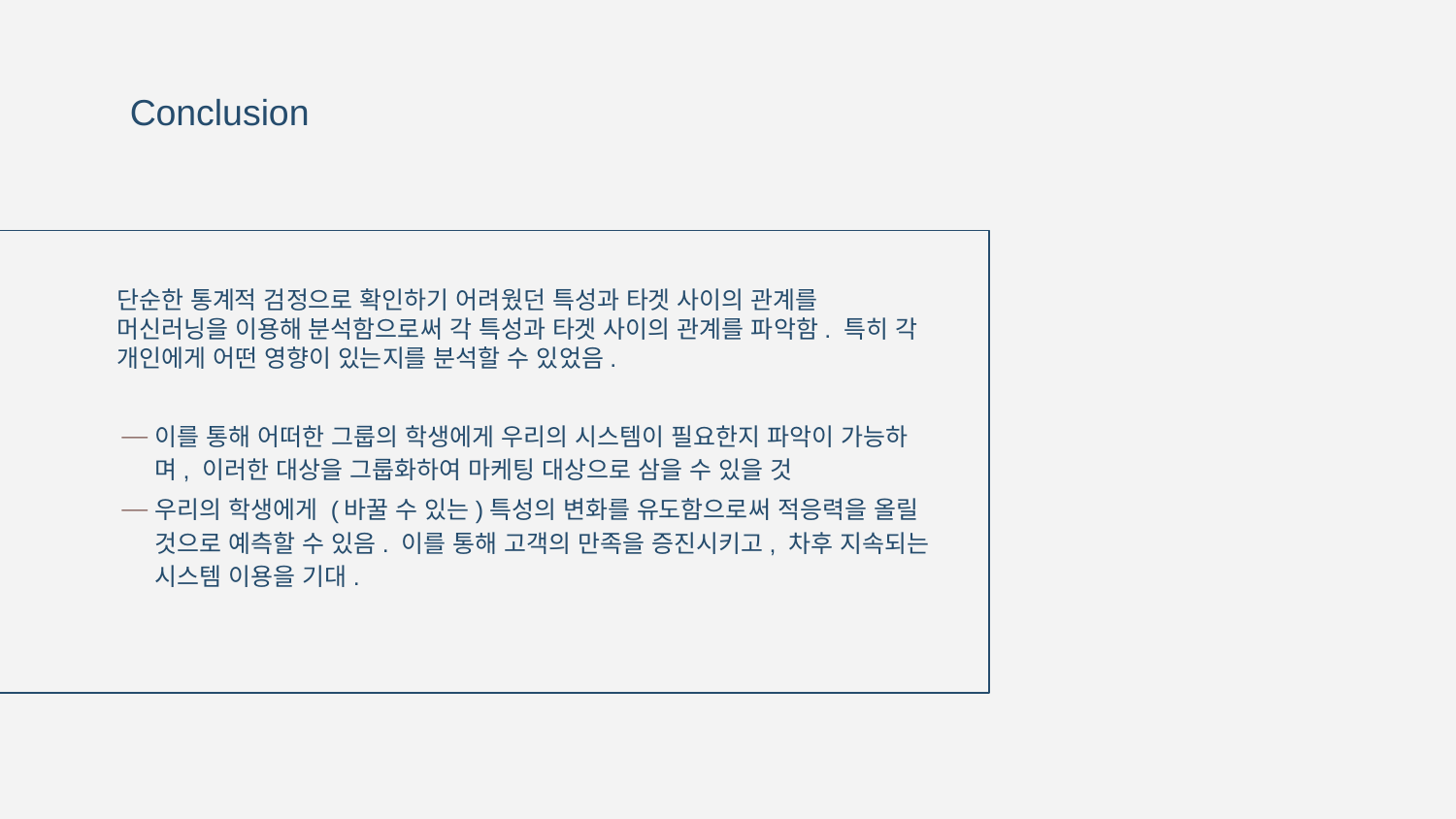

# Conclusion

단순한 통계적 검정으로 확인하기 어려웠던 특성과 타겟 사이의 관계를 머신러닝을 이용해 분석함으로써 각 특성과 타겟 사이의 관계를 파악함. 특히 각 개인에게 어떤 영향이 있는지를 분석할 수 있었음.

이를 통해 어떠한 그룹의 학생에게 우리의 시스템이 필요한지 파악이 가능하며, 이러한 대상을 그룹화하여 마케팅 대상으로 삼을 수 있을 것
우리의 학생에게 (바꿀 수 있는)특성의 변화를 유도함으로써 적응력을 올릴 것으로 예측할 수 있음. 이를 통해 고객의 만족을 증진시키고, 차후 지속되는 시스템 이용을 기대.